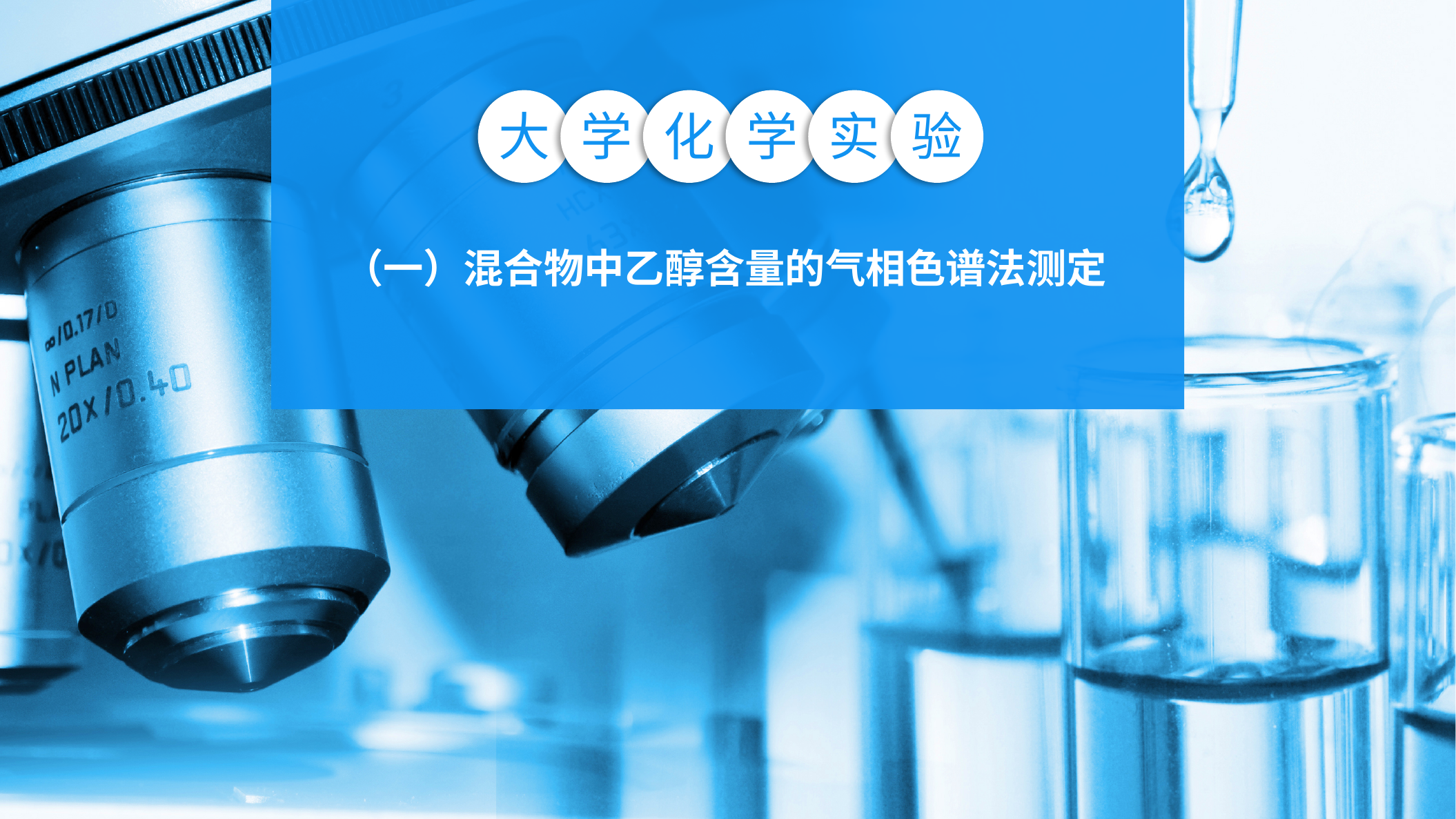

大

学

化

学

实

验
（一）混合物中乙醇含量的气相色谱法测定